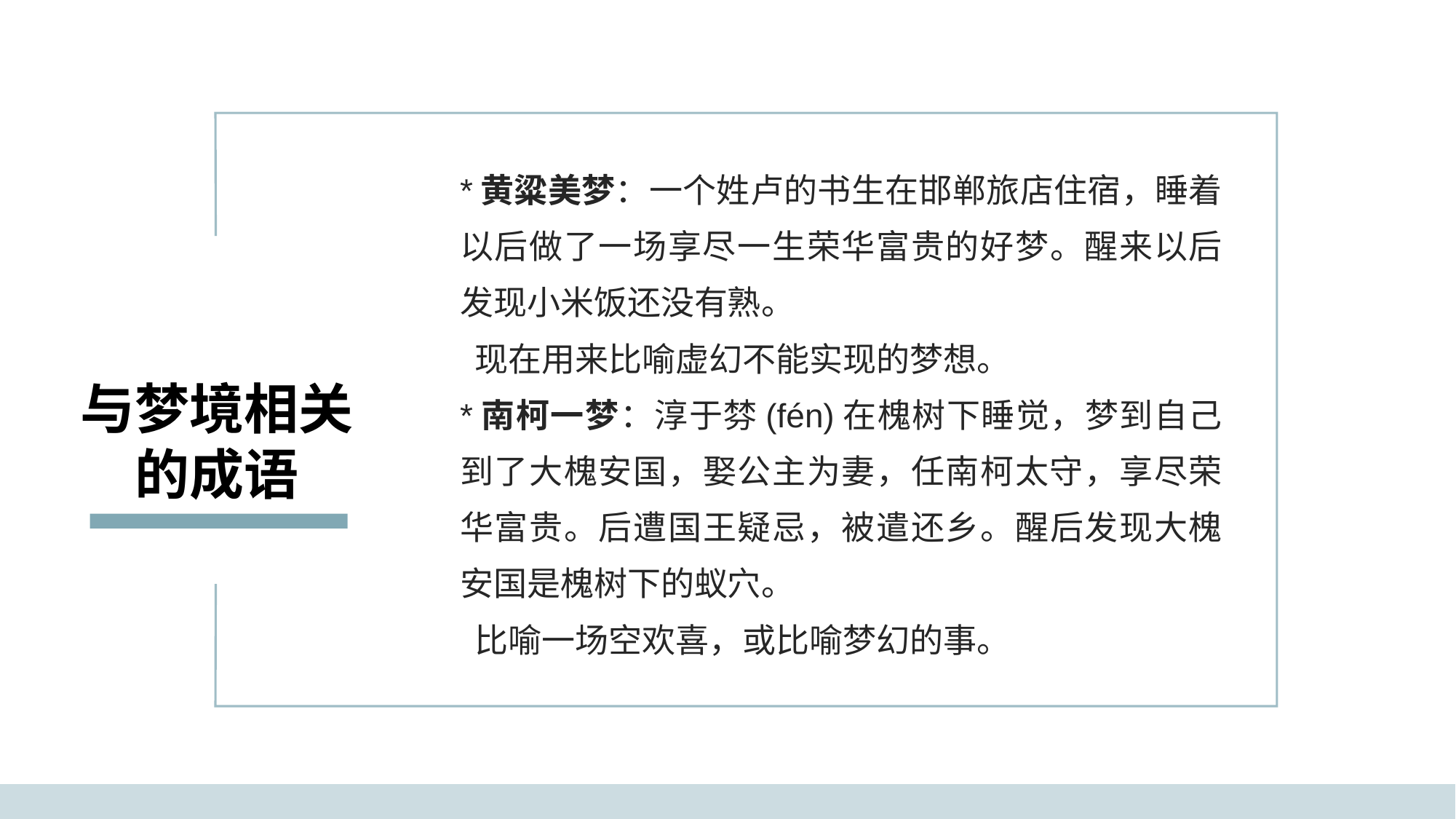

*黄粱美梦：一个姓卢的书生在邯郸旅店住宿，睡着以后做了一场享尽一生荣华富贵的好梦。醒来以后发现小米饭还没有熟。
 现在用来比喻虚幻不能实现的梦想。
*南柯一梦：淳于棼(fén)在槐树下睡觉，梦到自己到了大槐安国，娶公主为妻，任南柯太守，享尽荣华富贵。后遭国王疑忌，被遣还乡。醒后发现大槐安国是槐树下的蚁穴。
 比喻一场空欢喜，或比喻梦幻的事。
# 与梦境相关的成语